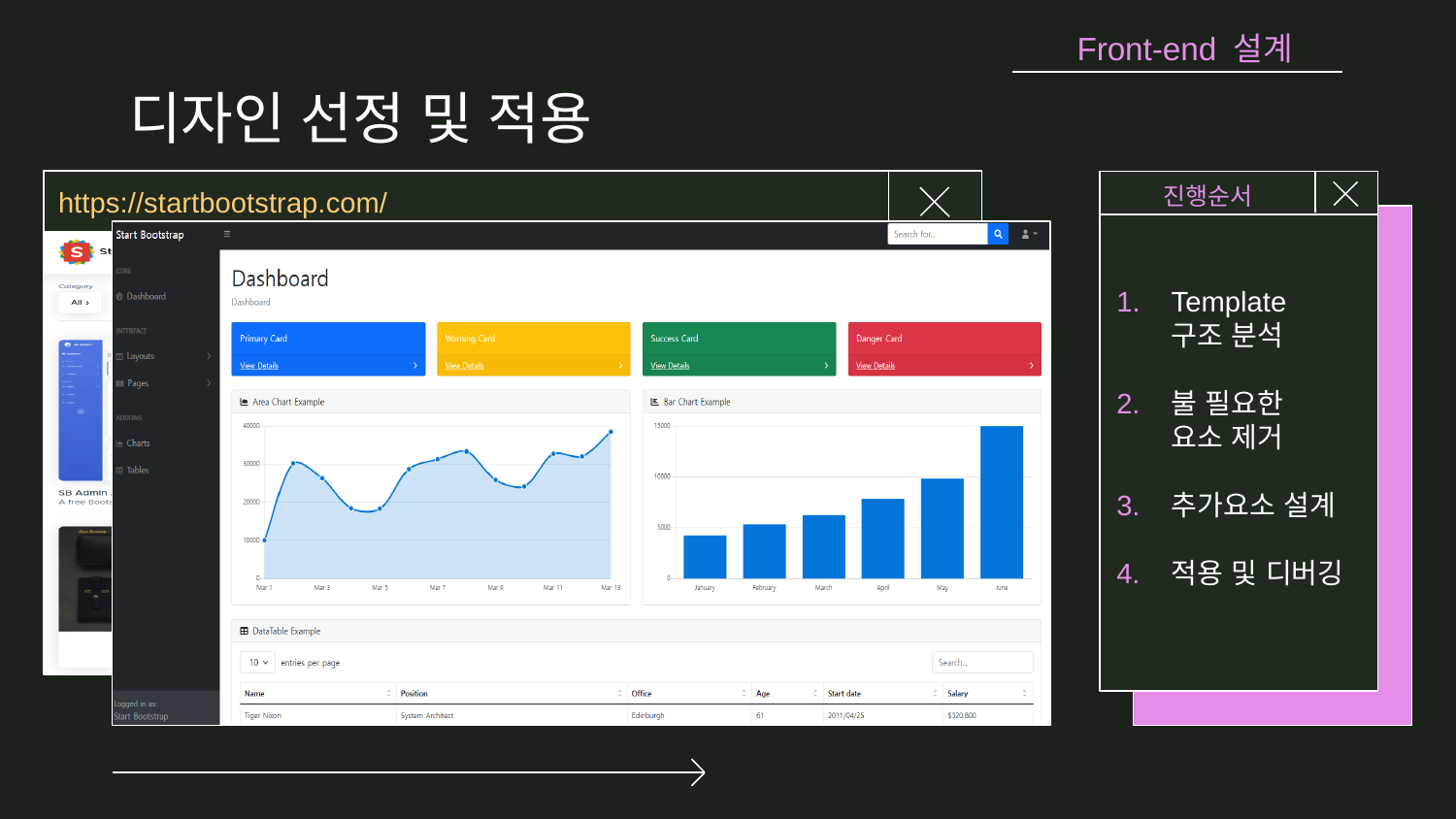

Front-end 설계
디자인 선정 및 적용
https://startbootstrap.com/

진행순서
Template       구조 분석

불 필요한     요소 제거

추가요소 설계

적용 및 디버깅